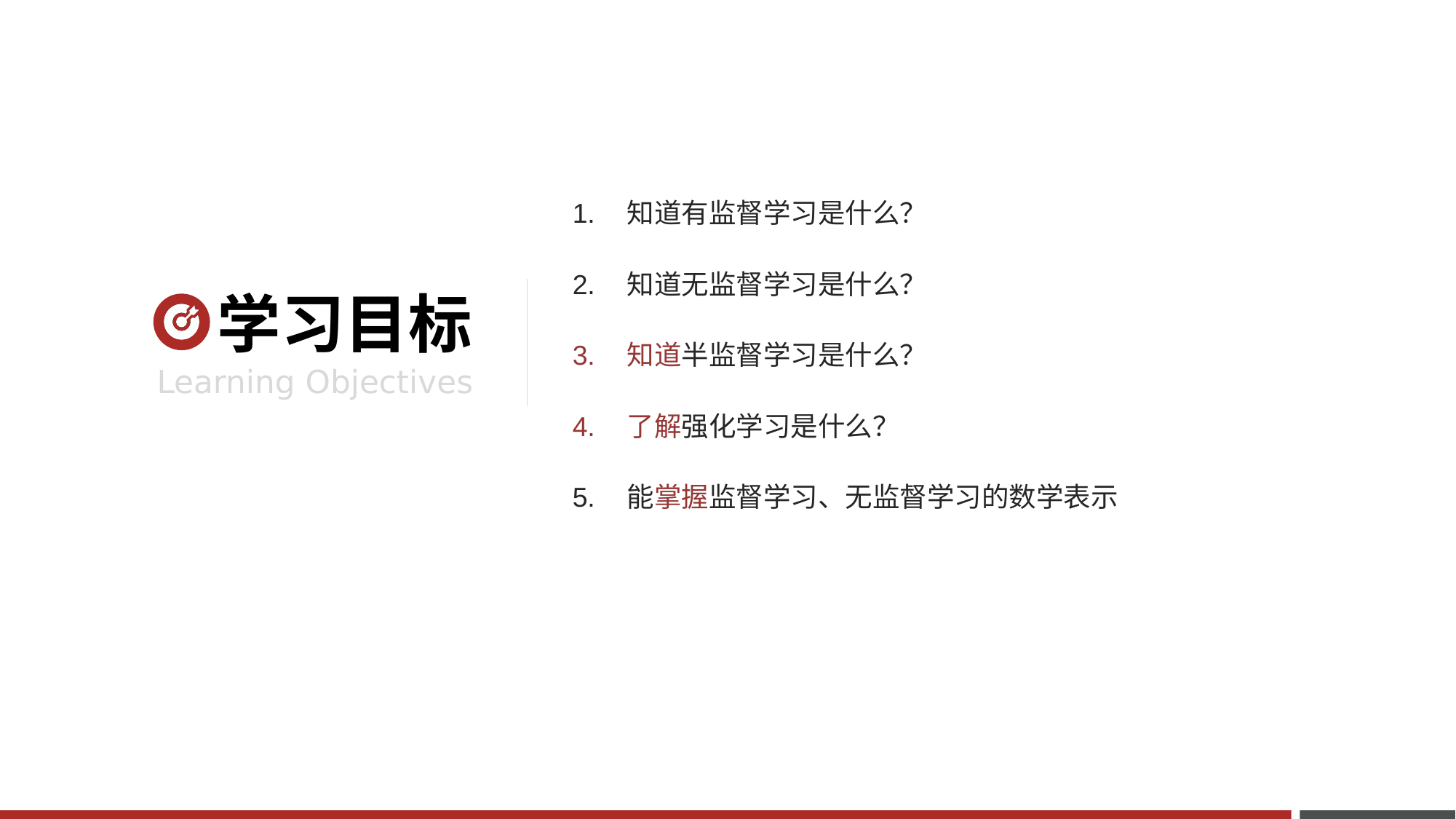

知道有监督学习是什么？
知道无监督学习是什么？
知道半监督学习是什么？
了解强化学习是什么？
能掌握监督学习、无监督学习的数学表示